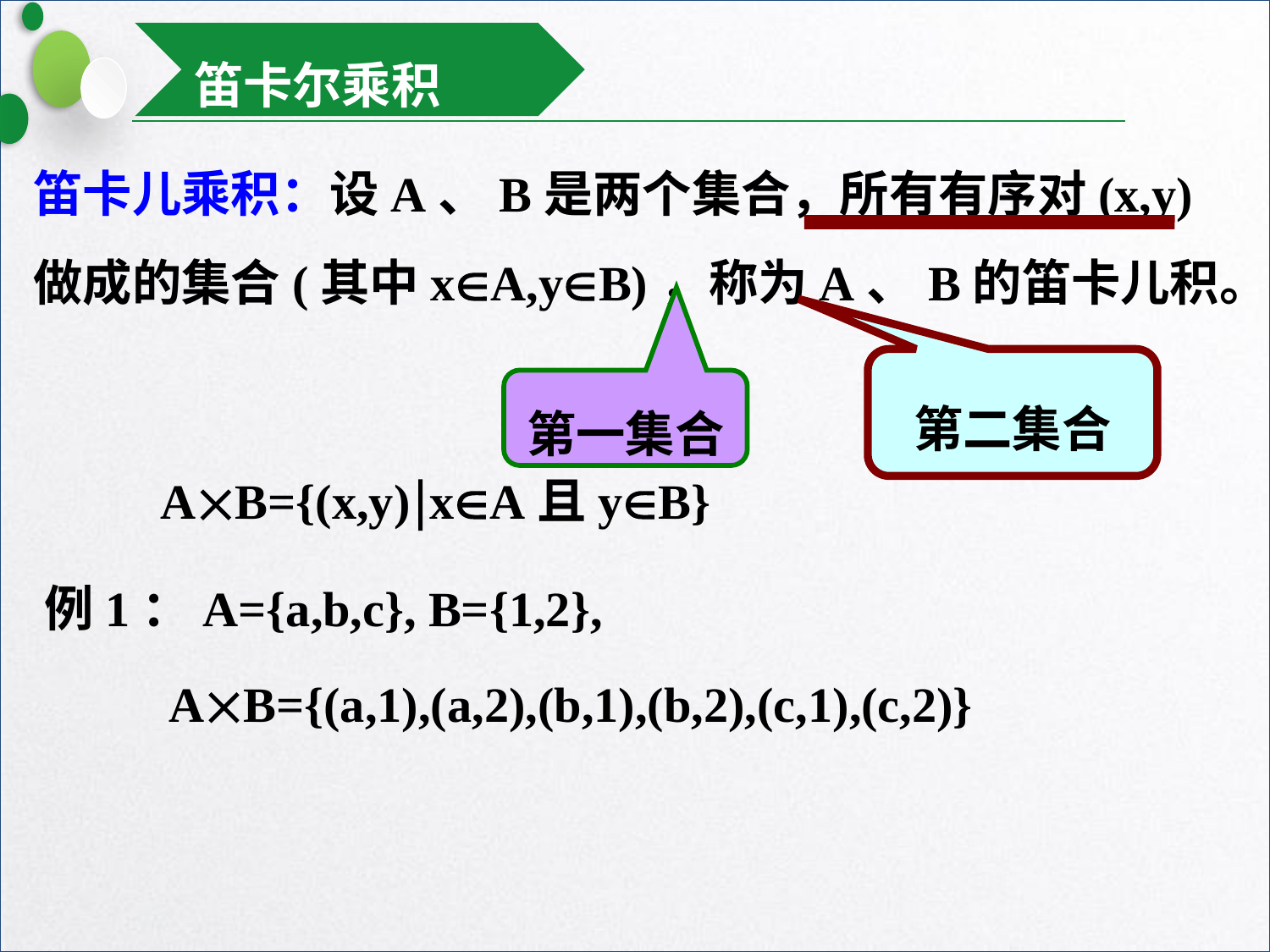

笛卡尔乘积
笛卡儿乘积：设A、B是两个集合，所有有序对(x,y)做成的集合(其中x∈A,y∈B)，称为A、B的笛卡儿积。

第二集合
第一集合
A×B={(x,y)|x∈A且y∈B}
例1：A={a,b,c}, B={1,2},
A×B={(a,1),(a,2),(b,1),(b,2),(c,1),(c,2)}